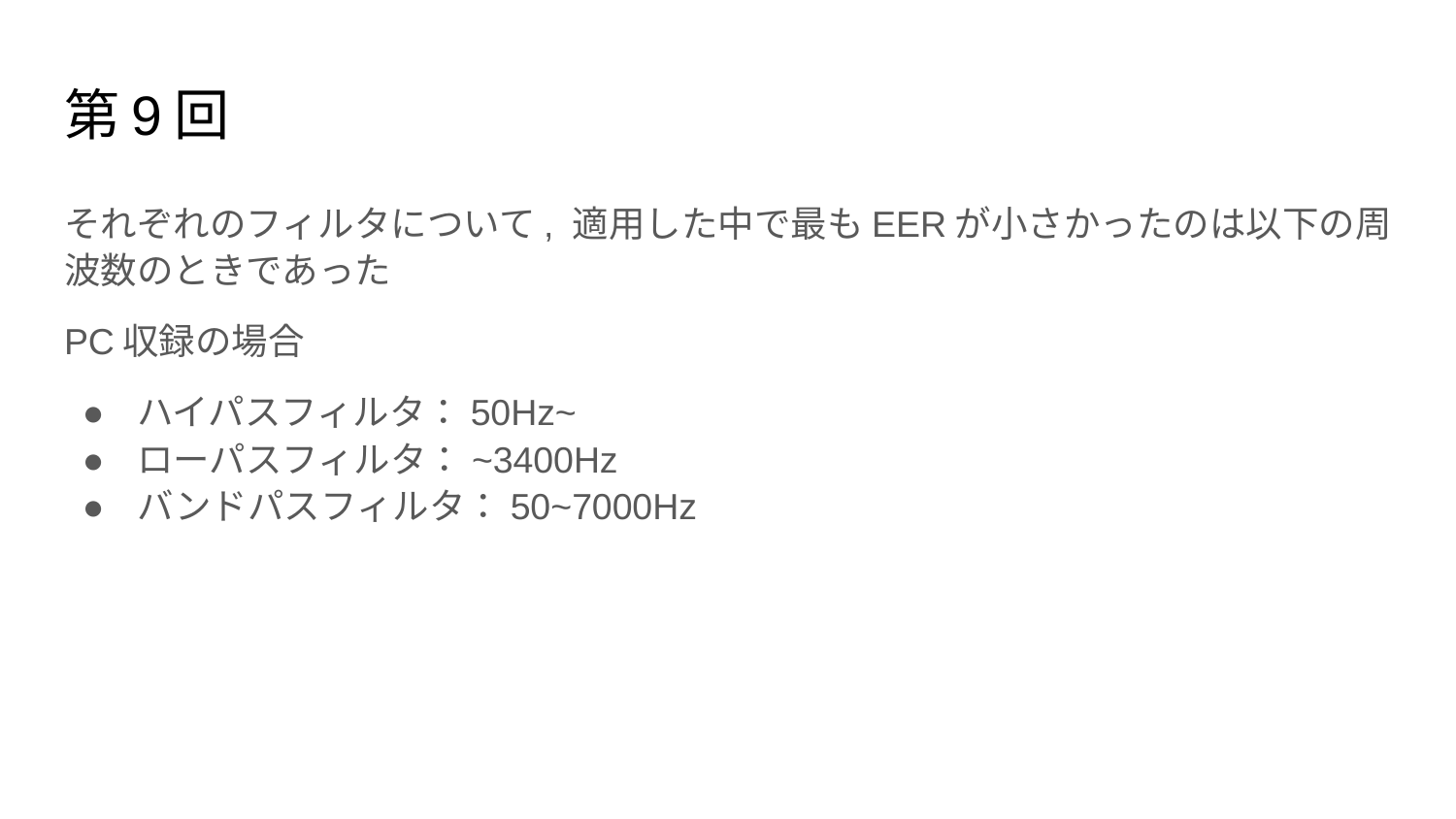

# 第9回
それぞれのフィルタについて, 適用した中で最もEERが小さかったのは以下の周波数のときであった
PC収録の場合
ハイパスフィルタ：50Hz~
ローパスフィルタ：~3400Hz
バンドパスフィルタ：50~7000Hz